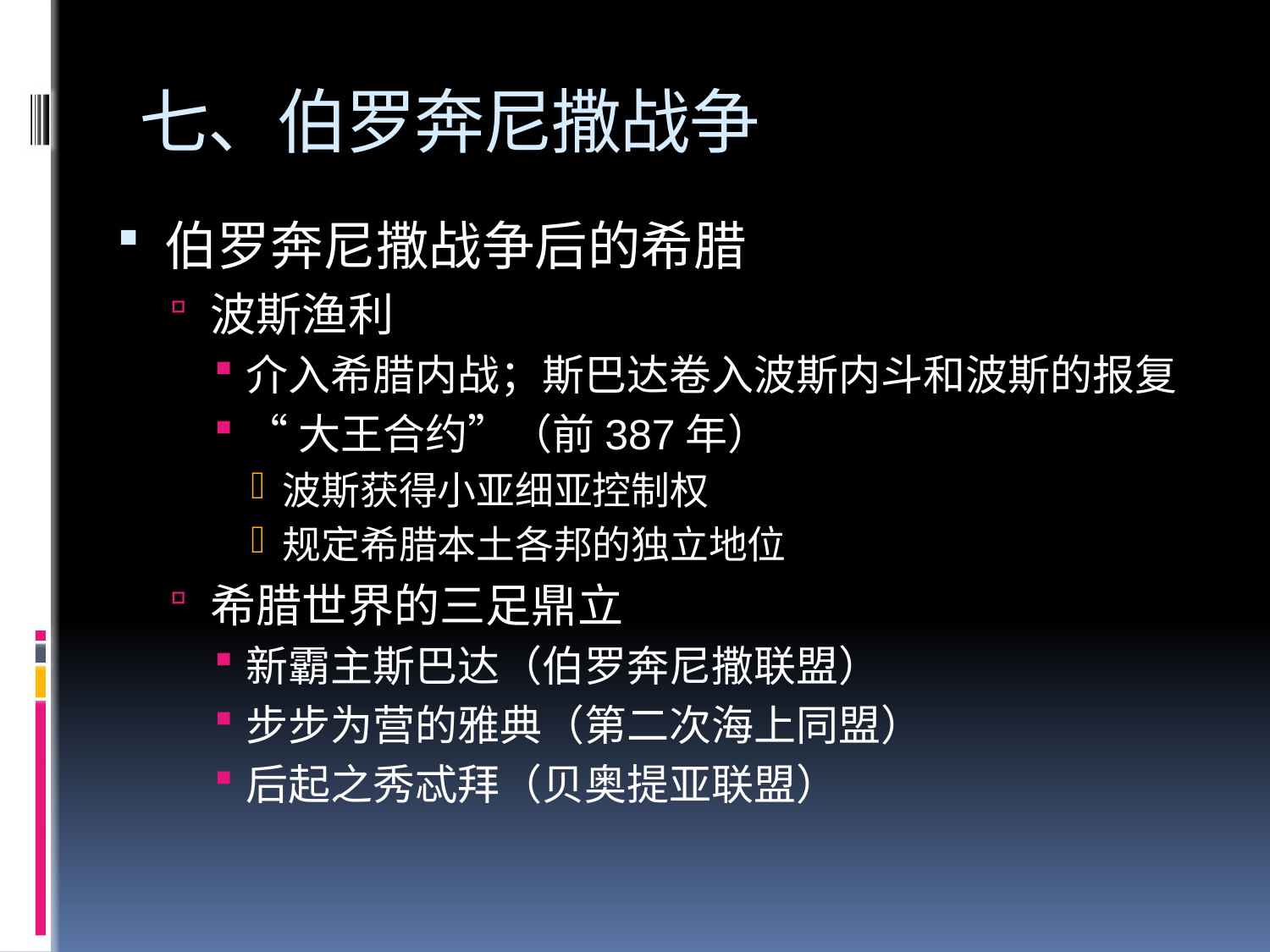

# 七、伯罗奔尼撒战争
伯罗奔尼撒战争后的希腊
波斯渔利
介入希腊内战；斯巴达卷入波斯内斗和波斯的报复
“大王合约”（前387年）
波斯获得小亚细亚控制权
规定希腊本土各邦的独立地位
希腊世界的三足鼎立
新霸主斯巴达（伯罗奔尼撒联盟）
步步为营的雅典（第二次海上同盟）
后起之秀忒拜（贝奥提亚联盟）